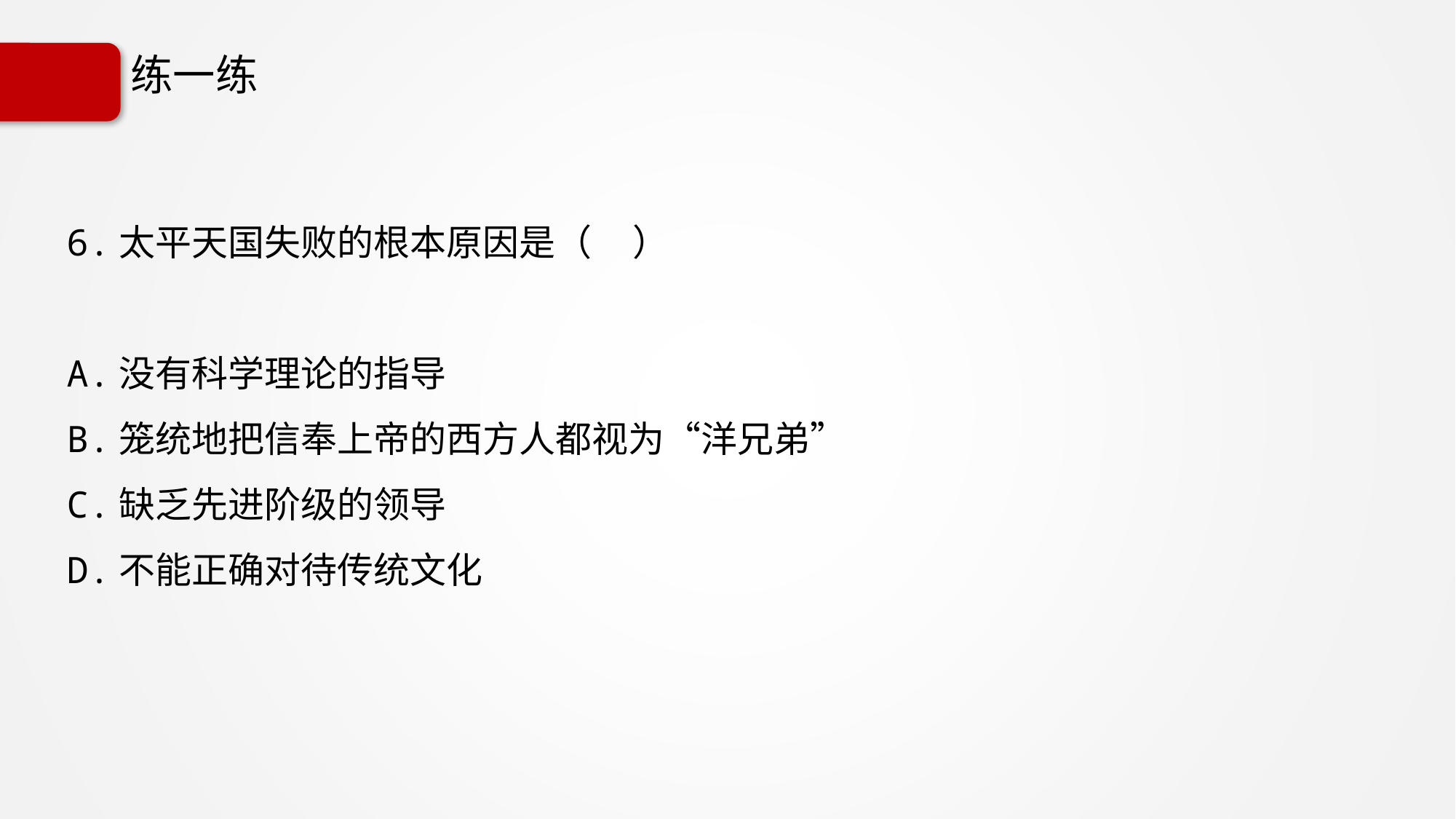

# 练一练
6.太平天国失败的根本原因是（     ）
A.没有科学理论的指导
B.笼统地把信奉上帝的西方人都视为“洋兄弟”
C.缺乏先进阶级的领导
D.不能正确对待传统文化